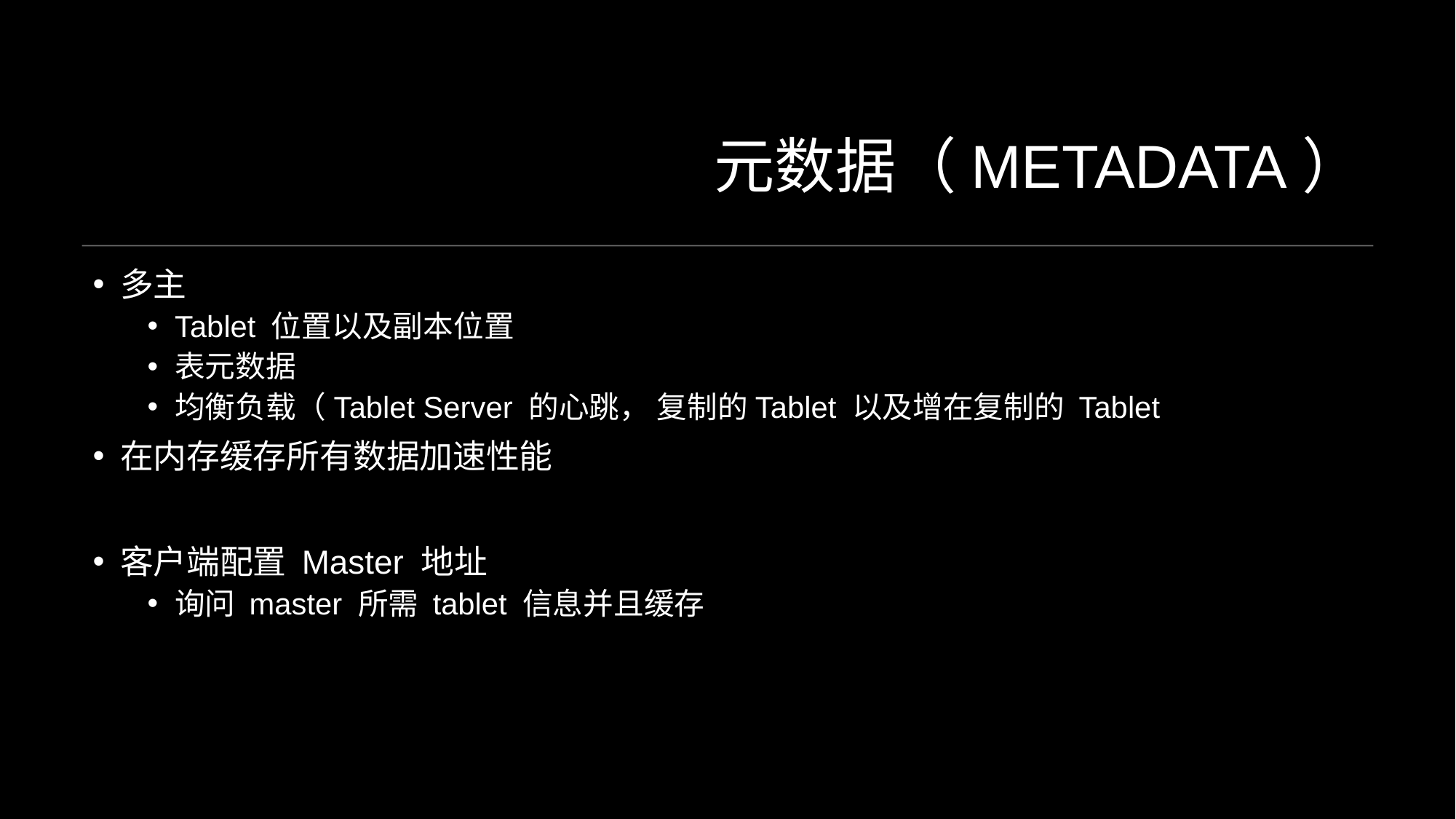

# 元数据（MetaData）
多主
Tablet 位置以及副本位置
表元数据
均衡负载（Tablet Server 的心跳， 复制的Tablet 以及增在复制的 Tablet
在内存缓存所有数据加速性能

客户端配置 Master 地址
询问 master 所需 tablet 信息并且缓存